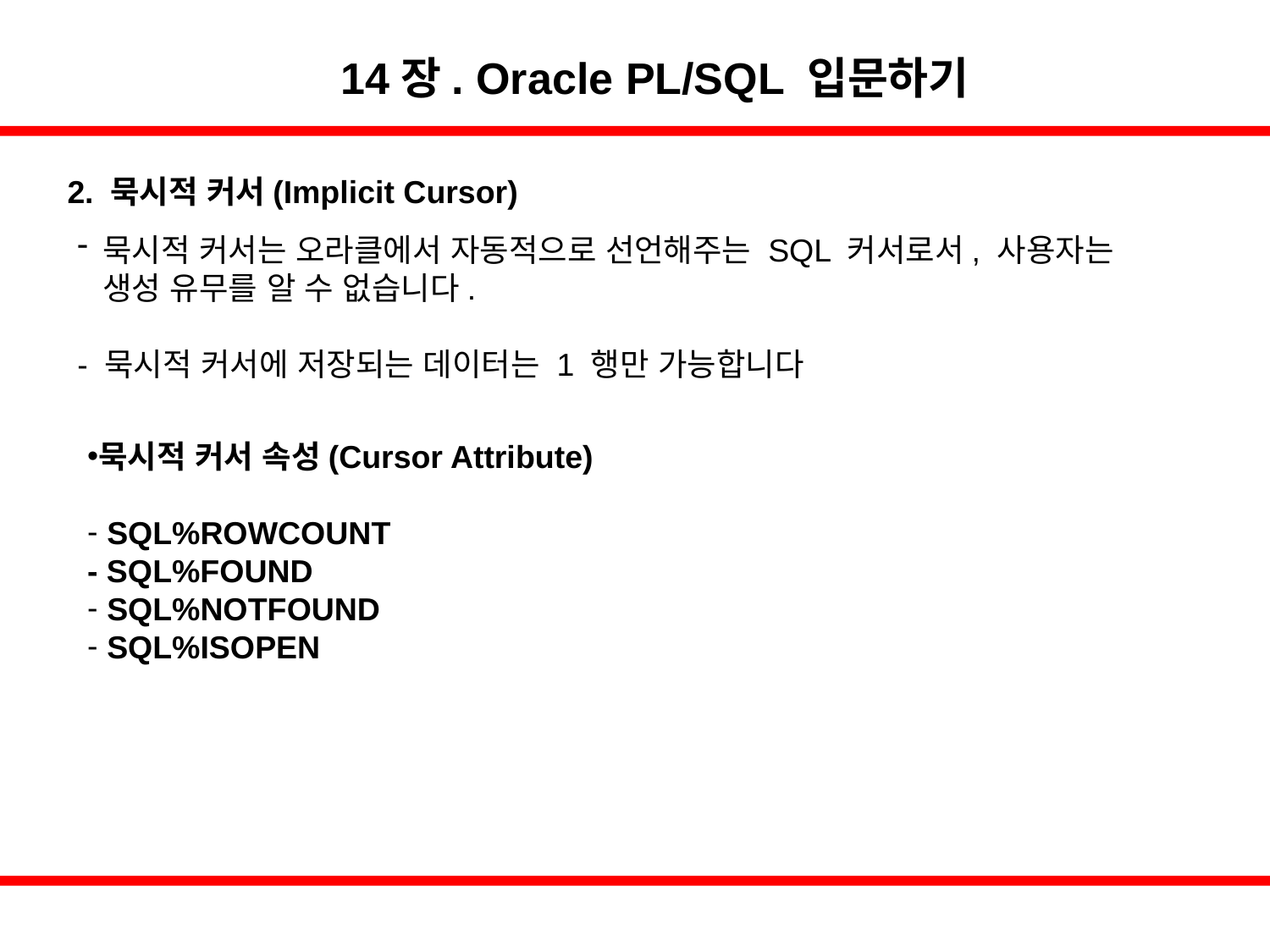

14장. Oracle PL/SQL 입문하기

2. 묵시적 커서(Implicit Cursor)
 묵시적 커서는 오라클에서 자동적으로 선언해주는 SQL 커서로서, 사용자는
  생성 유무를 알 수 없습니다.

- 묵시적 커서에 저장되는 데이터는 1 행만 가능합니다
묵시적 커서 속성(Cursor Attribute)

 SQL%ROWCOUNT
- SQL%FOUND
 SQL%NOTFOUND
 SQL%ISOPEN